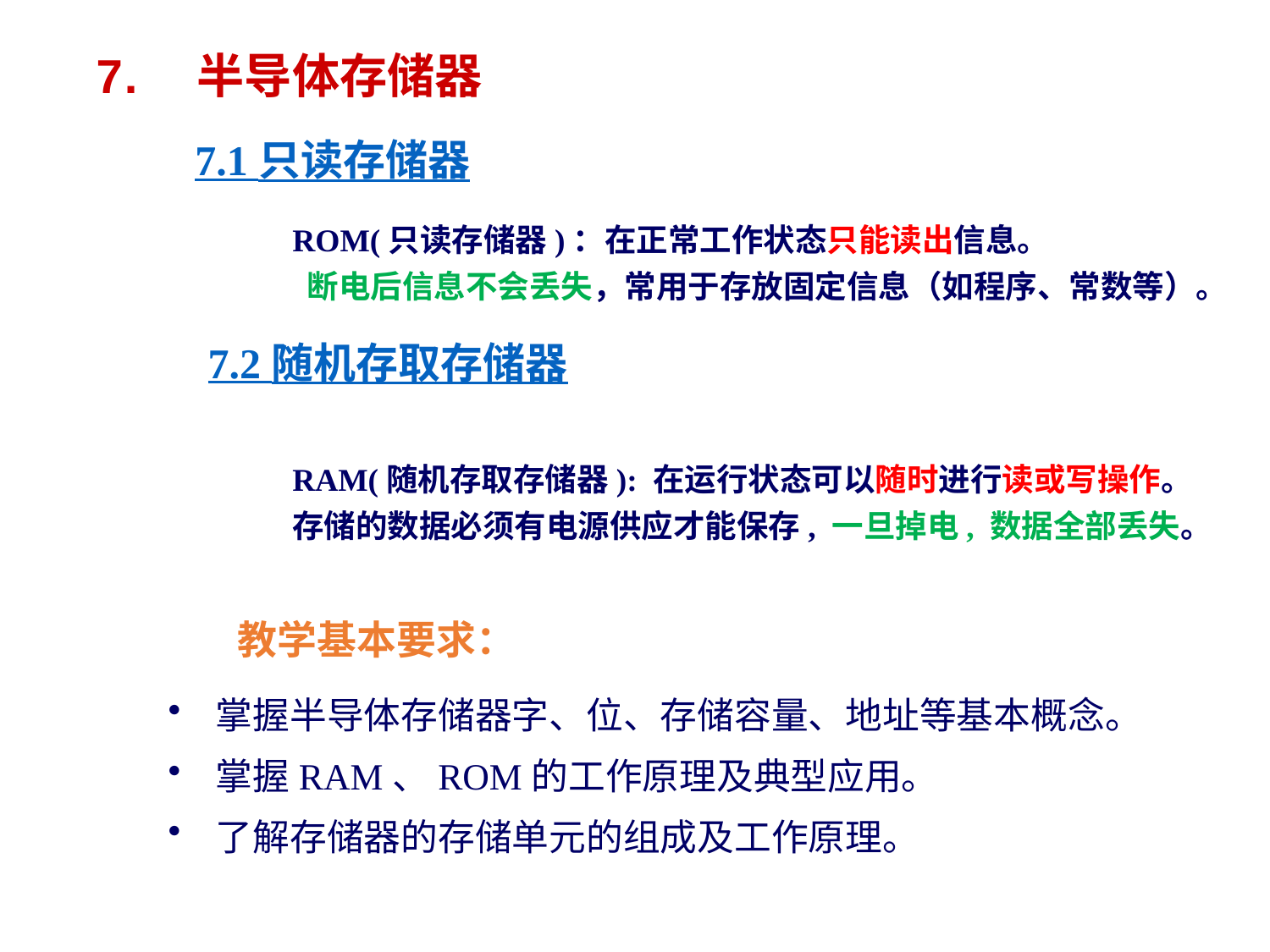

半导体存储器
7.1 只读存储器
ROM(只读存储器)：在正常工作状态只能读出信息。
 断电后信息不会丢失，常用于存放固定信息（如程序、常数等）。
7.2 随机存取存储器
RAM(随机存取存储器): 在运行状态可以随时进行读或写操作。
存储的数据必须有电源供应才能保存, 一旦掉电, 数据全部丢失。
教学基本要求：
掌握半导体存储器字、位、存储容量、地址等基本概念。
掌握RAM、ROM的工作原理及典型应用。
了解存储器的存储单元的组成及工作原理。